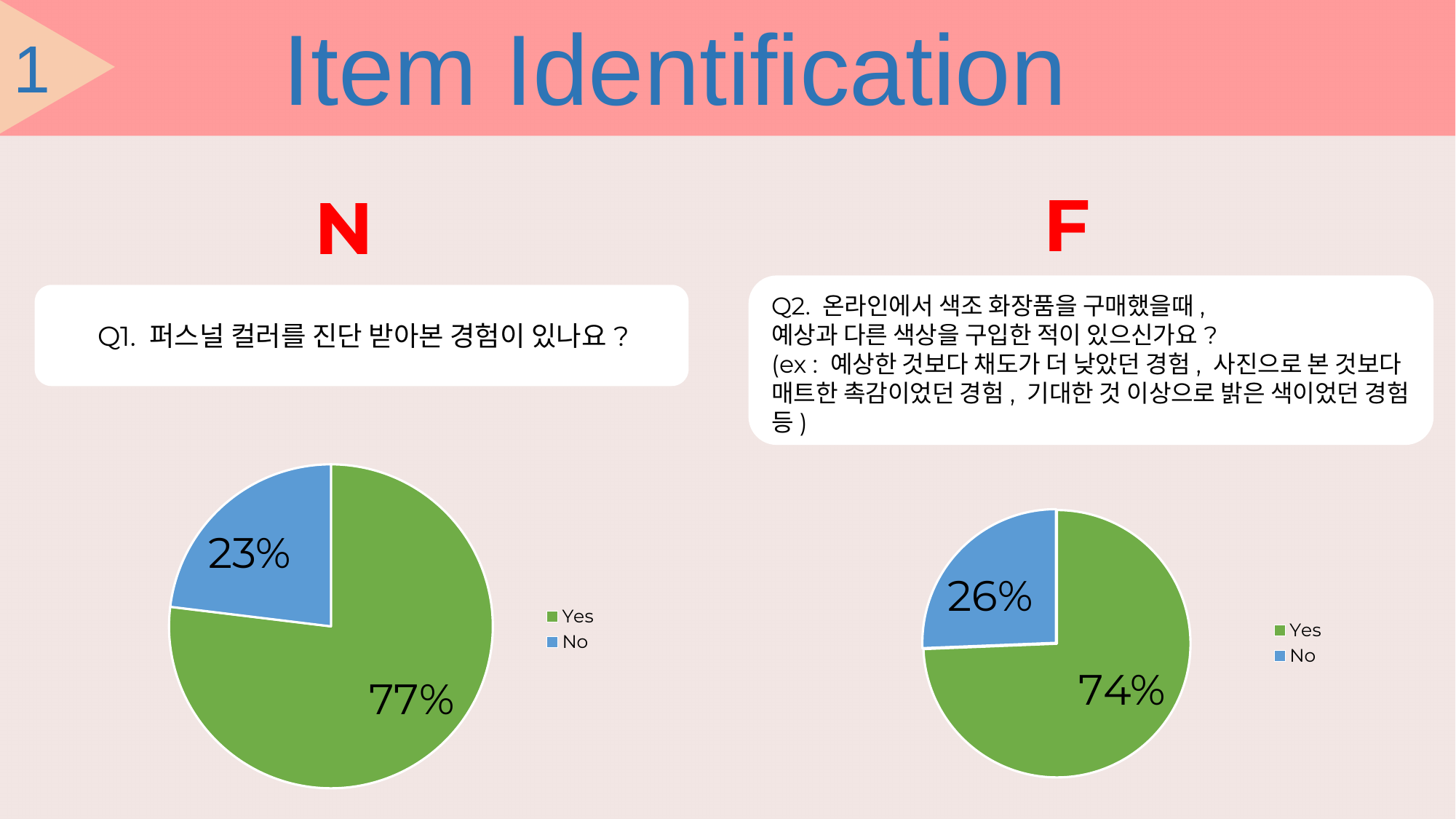

Item Identification

1
F
N

Q2. 온라인에서 색조 화장품을 구매했을때,
예상과 다른 색상을 구입한 적이 있으신가요?
(ex : 예상한 것보다 채도가 더 낮았던 경험, 사진으로 본 것보다 매트한 촉감이었던 경험, 기대한 것 이상으로 밝은 색이었던 경험 등)

Q1. 퍼스널 컬러를 진단 받아본 경험이 있나요?

### Chart

| Category | #1 |
|---|---|
| Yes | 30.0 |
| No | 9.0 |

### Chart

| Category | #2 |
|---|---|
| Yes | 29.0 |
| No | 10.0 |